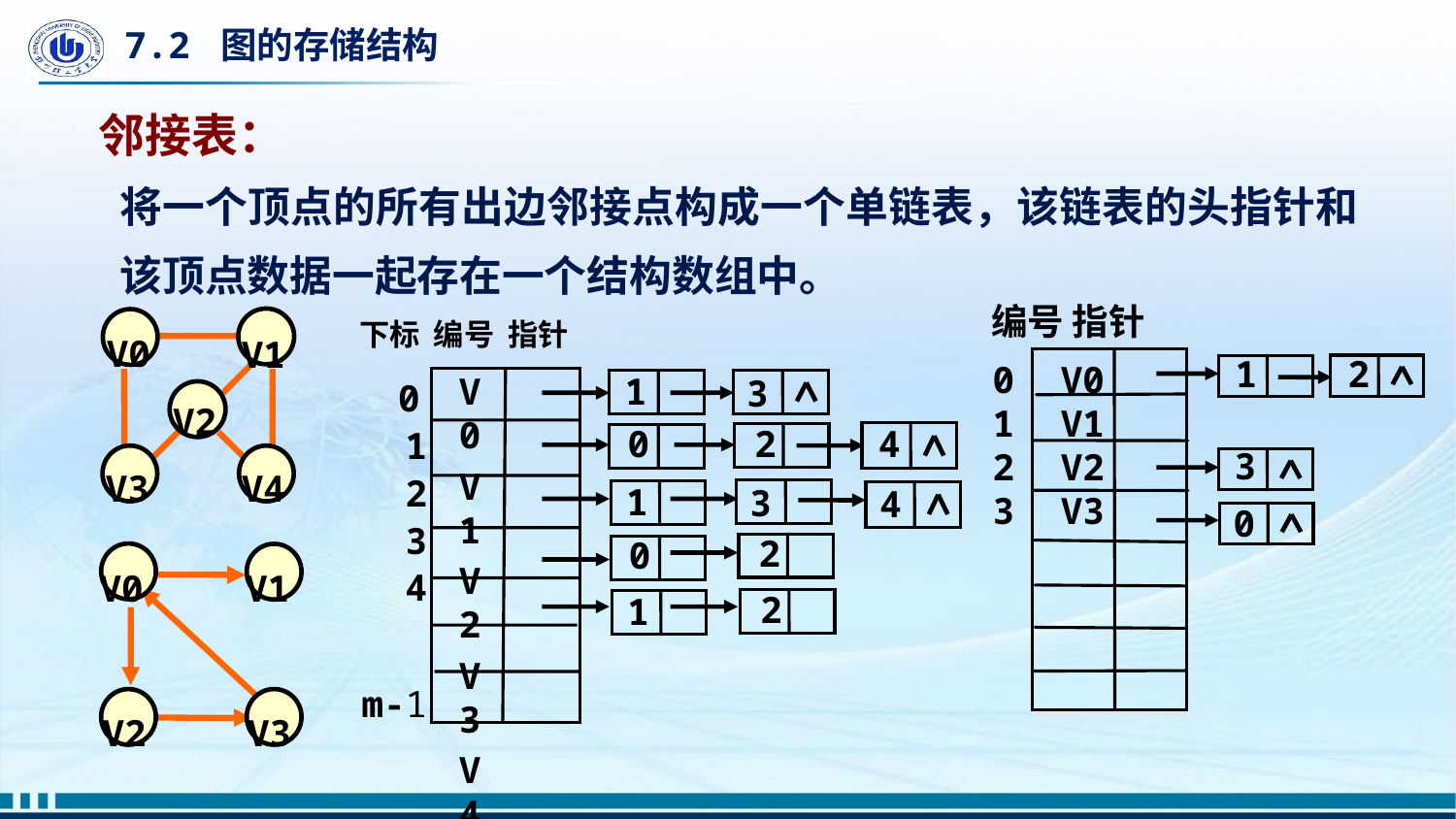

# 7.2 图的存储结构
邻接表：
将一个顶点的所有出边邻接点构成一个单链表，该链表的头指针和该顶点数据一起存在一个结构数组中。
     编号 指针
2

1

3

0

V0
V1
V2
V3

下标  编号  指针
V0
V1
V2
V3
V4
  0
  1
  2
  3
  4

m-1

1

3

4

2

0

1

3

4

2

0

2

1

 V0

 V1

 V2

 V3

 V4

 0
 1
 2
 3
 V0

 V1

 V2

 V3